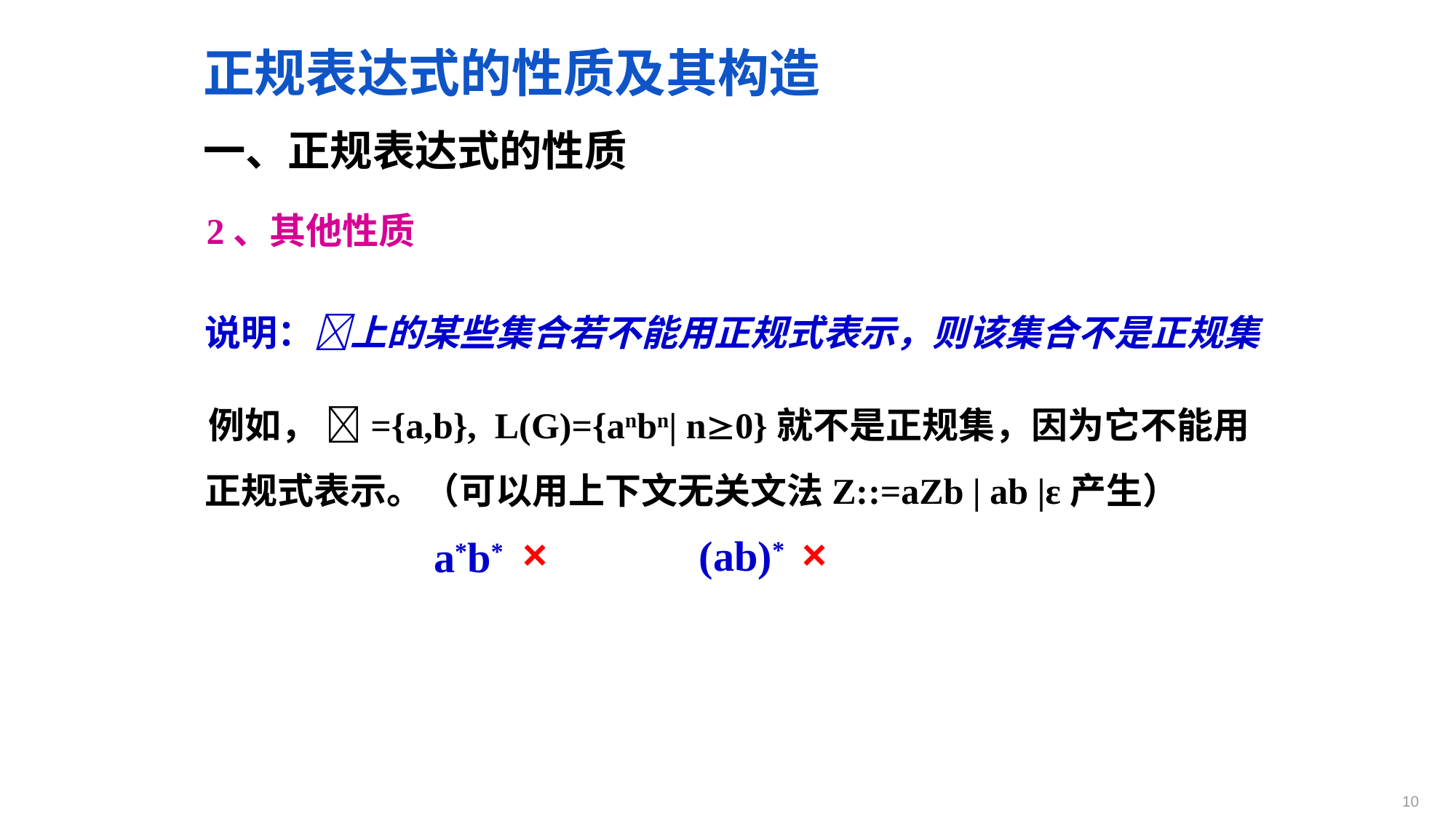

正规表达式的性质及其构造
一、正规表达式的性质
2、其他性质
说明：Σ上的某些集合若不能用正规式表示，则该集合不是正规集
 例如， Σ={a,b},  L(G)={anbn| n≥0}就不是正规集，因为它不能用正规式表示。（可以用上下文无关文法Z::=aZb | ab |ε产生）
×
×
(ab)*
a*b*
10